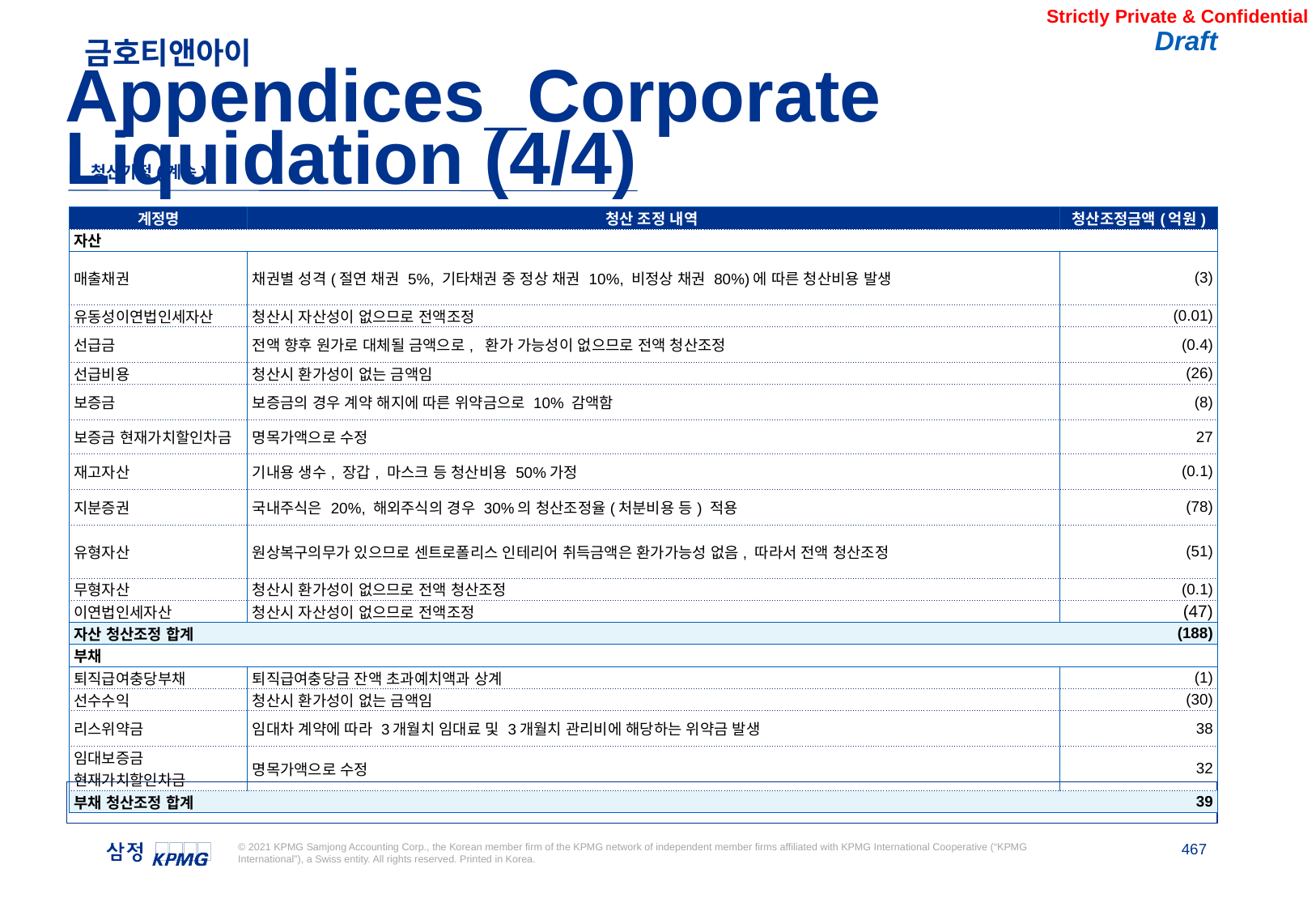

금호티앤아이
Appendices_Corporate Liquidation (4/4)
▌청산가정(계속)

| 계정명 | 청산 조정 내역 | 청산조정금액(억원) |
| --- | --- | --- |
| 자산 |  |  |
| 매출채권 | 채권별 성격(절연 채권 5%, 기타채권 중 정상 채권 10%, 비정상 채권 80%)에 따른 청산비용 발생 | (3) |
| 유동성이연법인세자산 | 청산시 자산성이 없으므로 전액조정 | (0.01) |
| 선급금 | 전액 향후 원가로 대체될 금액으로, 환가 가능성이 없으므로 전액 청산조정 | (0.4) |
| 선급비용 | 청산시 환가성이 없는 금액임 | (26) |
| 보증금 | 보증금의 경우 계약 해지에 따른 위약금으로 10% 감액함 | (8) |
| 보증금 현재가치할인차금 | 명목가액으로 수정 | 27 |
| 재고자산 | 기내용 생수, 장갑, 마스크 등 청산비용 50%가정 | (0.1) |
| 지분증권 | 국내주식은 20%, 해외주식의 경우 30%의 청산조정율(처분비용 등) 적용 | (78) |
| 유형자산 | 원상복구의무가 있으므로 센트로폴리스 인테리어 취득금액은 환가가능성 없음, 따라서 전액 청산조정 | (51) |
| 무형자산 | 청산시 환가성이 없으므로 전액 청산조정 | (0.1) |
| 이연법인세자산 | 청산시 자산성이 없으므로 전액조정 | (47) |
| 자산 청산조정 합계 |  | (188) |
| 부채 |  |  |
| 퇴직급여충당부채 | 퇴직급여충당금 잔액 초과예치액과 상계 | (1) |
| 선수수익 | 청산시 환가성이 없는 금액임 | (30) |
| 리스위약금 | 임대차 계약에 따라 3개월치 임대료 및 3개월치 관리비에 해당하는 위약금 발생 | 38 |
| 임대보증금 현재가치할인차금 | 명목가액으로 수정 | 32 |
| 부채 청산조정 합계 |  | 39 |
자산의 청산조정 금액은 188억원(감액)이고, 부채의 청산조정 금액은 39억원(증액)이며, 청산가치는 492억원으로 산정되었습니다.